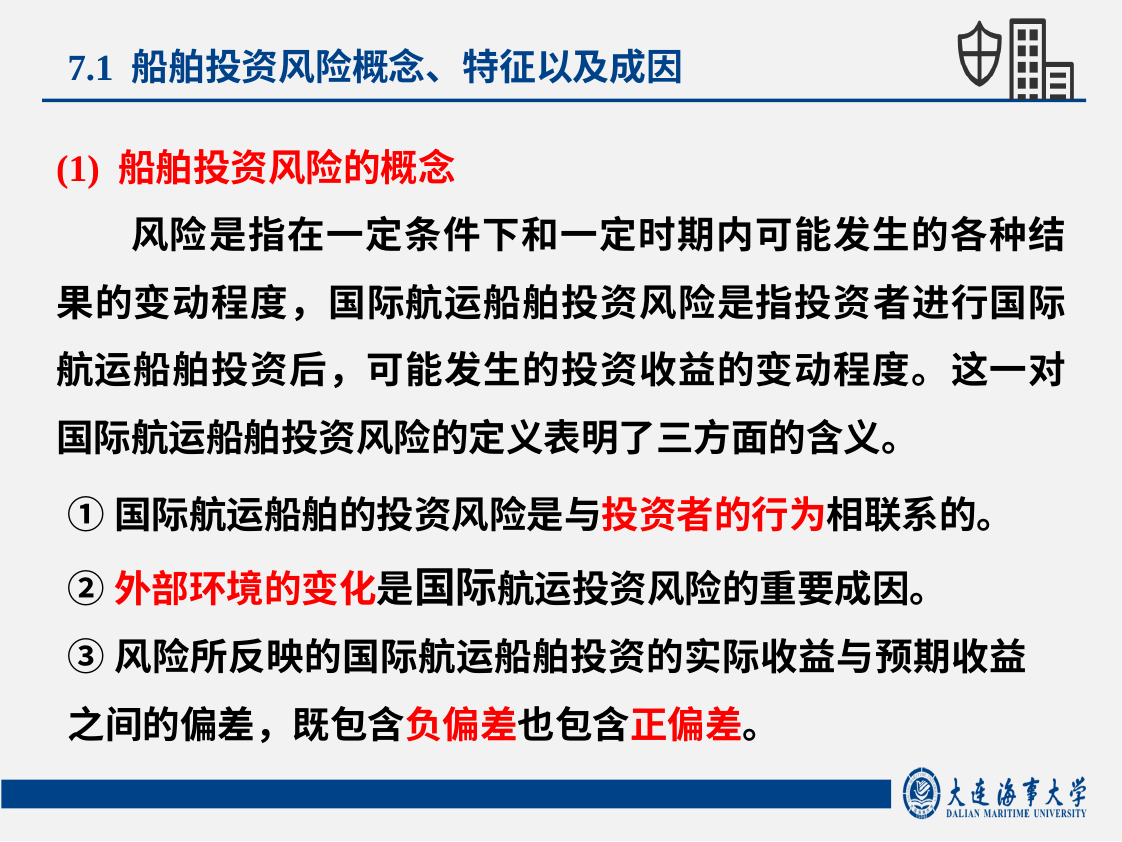

7.1 船舶投资风险概念、特征以及成因
(1) 船舶投资风险的概念
风险是指在一定条件下和一定时期内可能发生的各种结果的变动程度，国际航运船舶投资风险是指投资者进行国际航运船舶投资后，可能发生的投资收益的变动程度。这一对国际航运船舶投资风险的定义表明了三方面的含义。
①国际航运船舶的投资风险是与投资者的行为相联系的。
②外部环境的变化是国际航运投资风险的重要成因。
③风险所反映的国际航运船舶投资的实际收益与预期收益之间的偏差，既包含负偏差也包含正偏差。